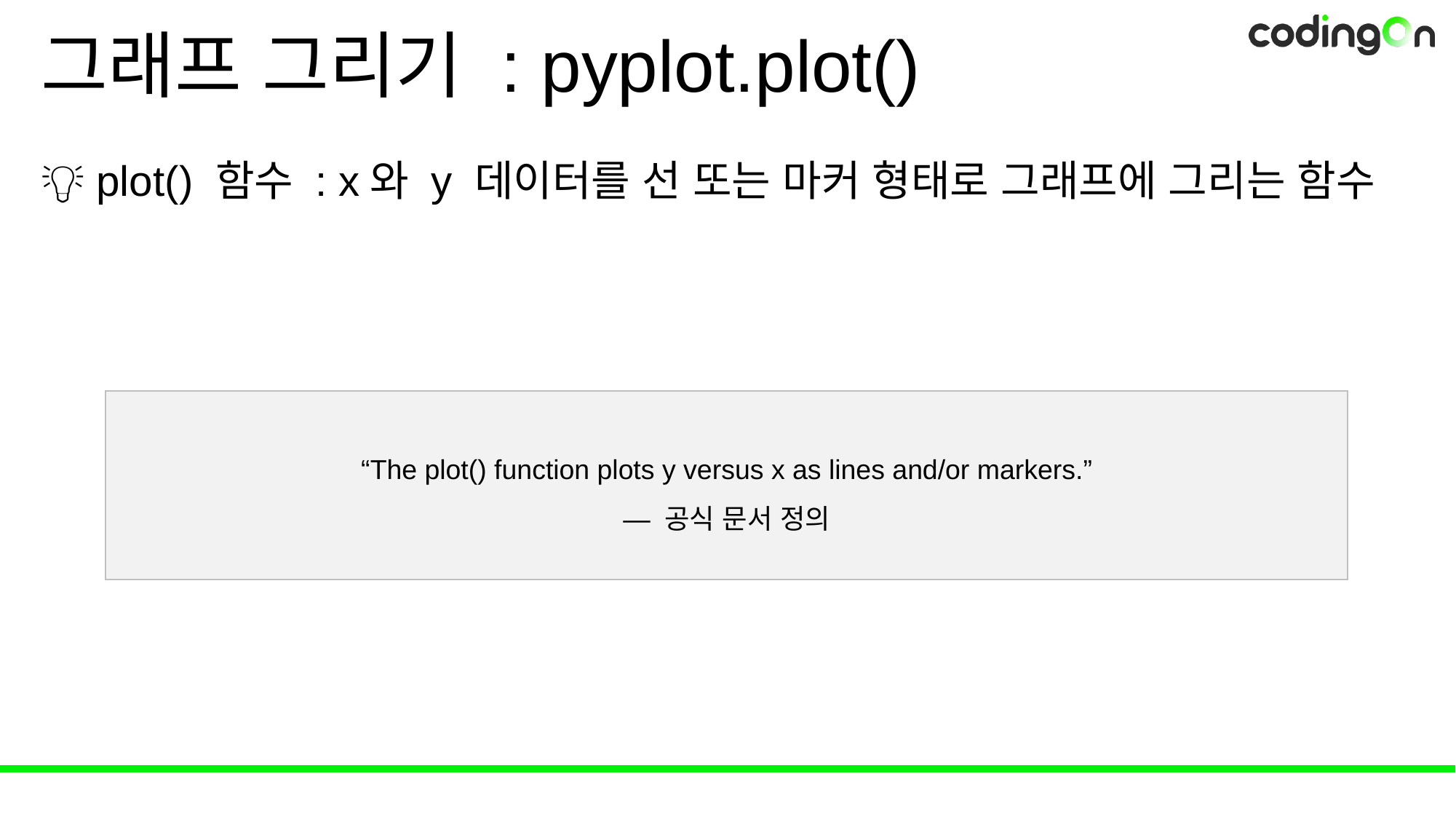

# 그래프 그리기 : pyplot.plot()
💡 plot() 함수 : x와 y 데이터를 선 또는 마커 형태로 그래프에 그리는 함수
“The plot() function plots y versus x as lines and/or markers.”
— 공식 문서 정의